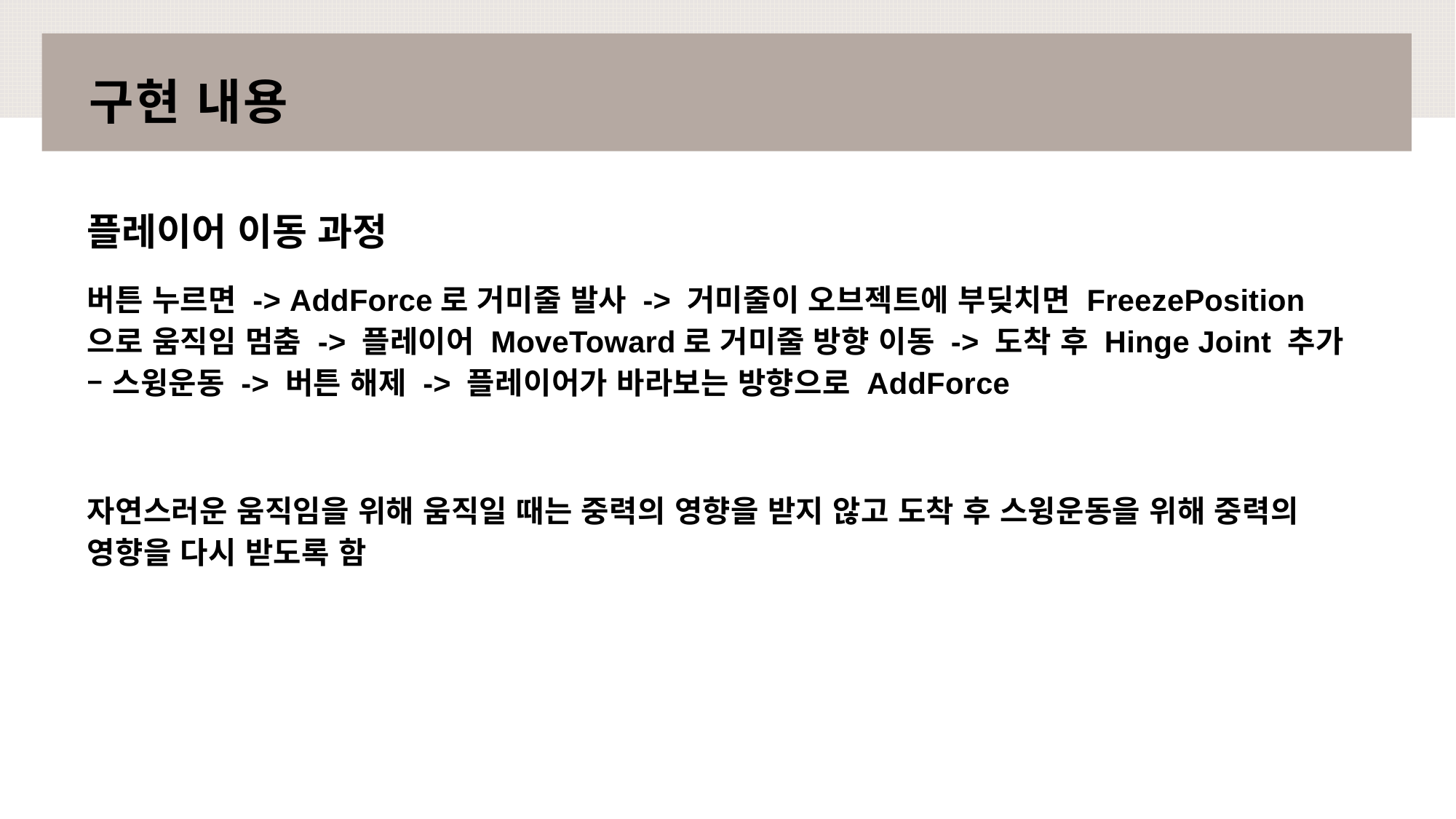

# 구현 내용
플레이어 이동 과정
버튼 누르면 -> AddForce로 거미줄 발사 -> 거미줄이 오브젝트에 부딪치면 FreezePosition으로 움직임 멈춤 -> 플레이어 MoveToward로 거미줄 방향 이동 -> 도착 후 Hinge Joint 추가 – 스윙운동 -> 버튼 해제 -> 플레이어가 바라보는 방향으로 AddForce

자연스러운 움직임을 위해 움직일 때는 중력의 영향을 받지 않고 도착 후 스윙운동을 위해 중력의 영향을 다시 받도록 함